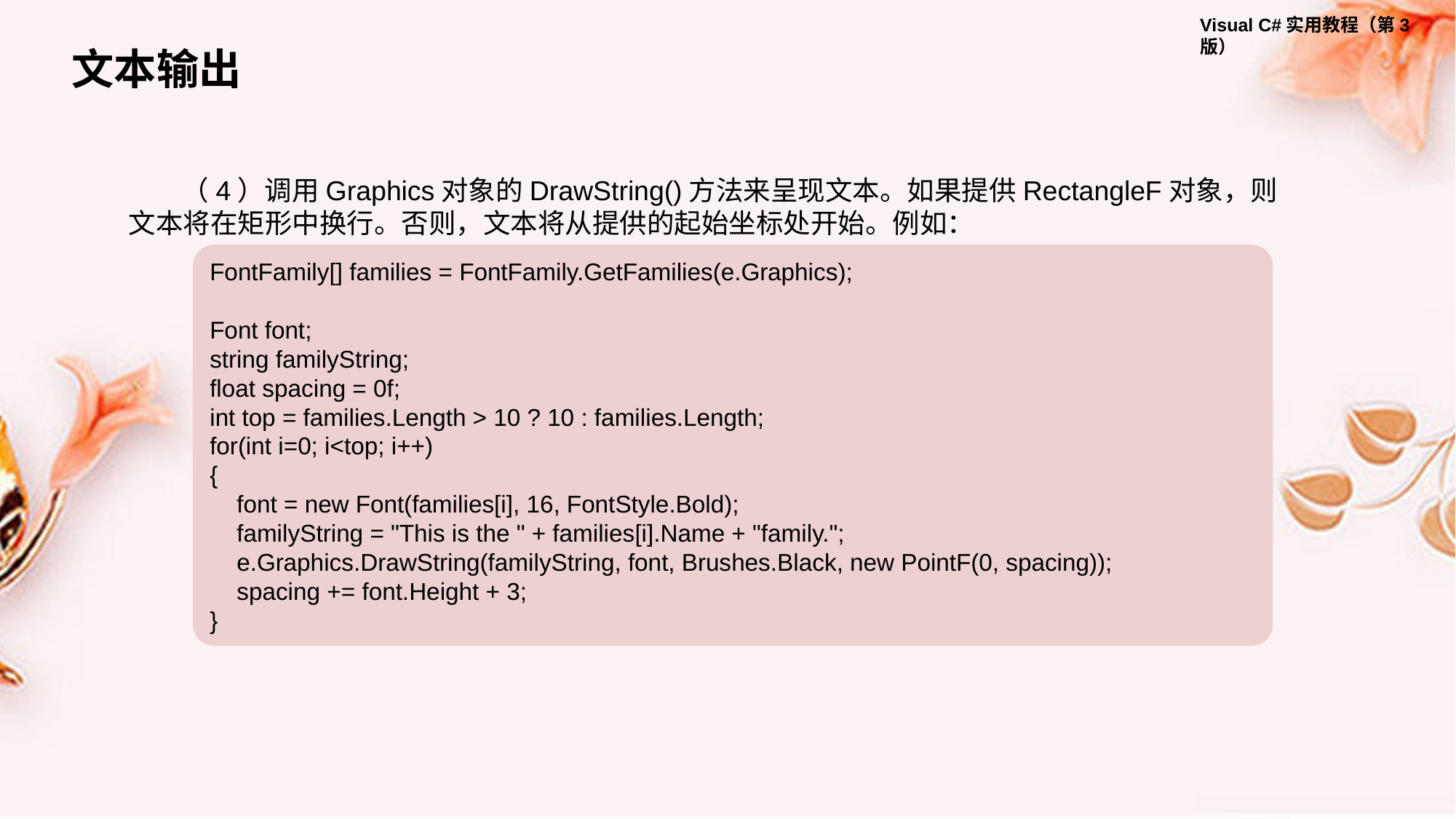

文本输出
（4）调用Graphics对象的DrawString()方法来呈现文本。如果提供RectangleF对象，则文本将在矩形中换行。否则，文本将从提供的起始坐标处开始。例如：
FontFamily[] families = FontFamily.GetFamilies(e.Graphics);

Font font;
string familyString;
float spacing = 0f;
int top = families.Length > 10 ? 10 : families.Length;
for(int i=0; i<top; i++)
{
    font = new Font(families[i], 16, FontStyle.Bold);
    familyString = "This is the " + families[i].Name + "family.";
    e.Graphics.DrawString(familyString, font, Brushes.Black, new PointF(0, spacing));
    spacing += font.Height + 3;
}